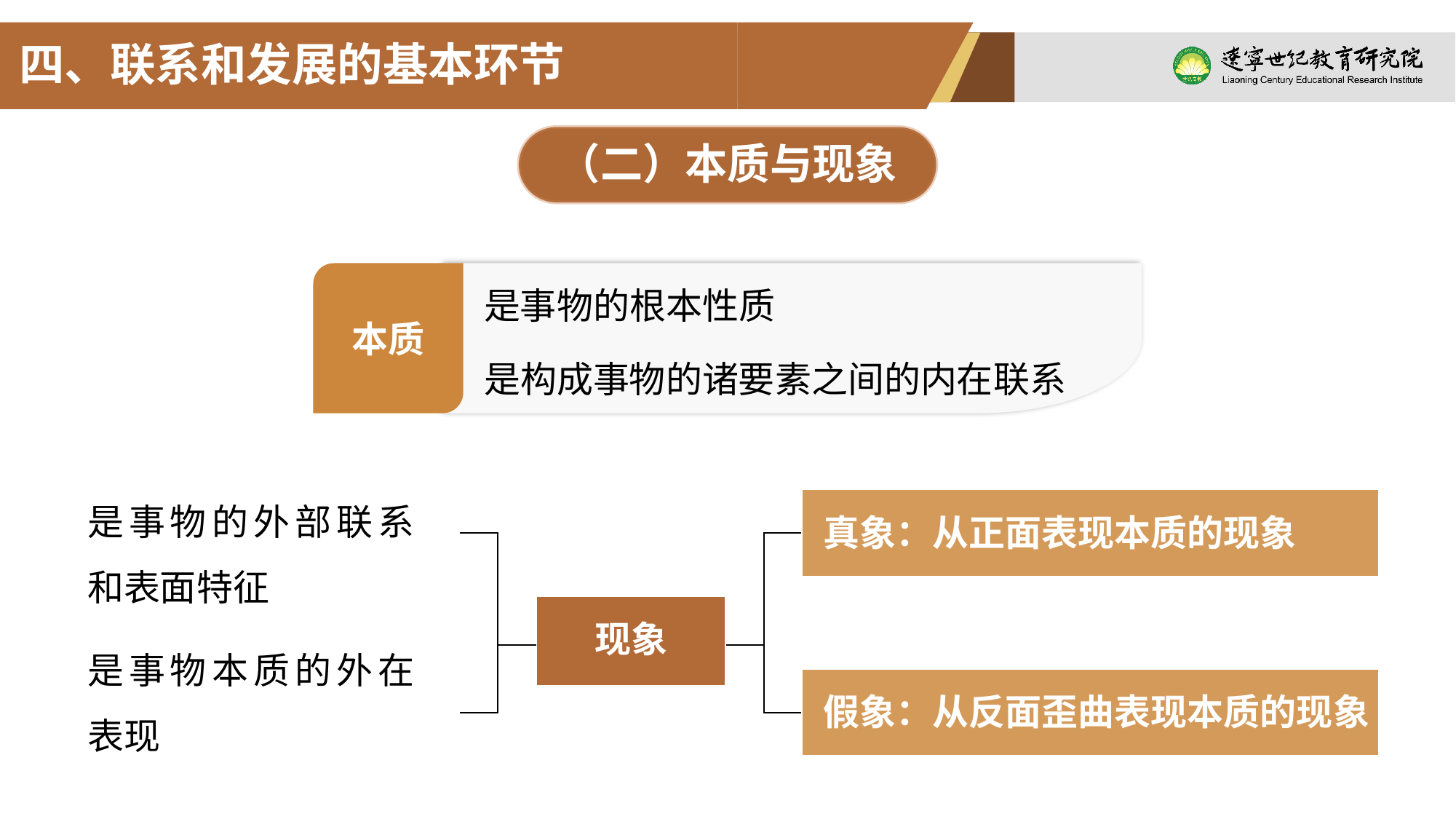

四、联系和发展的基本环节
（二）本质与现象

是事物的根本性质
是构成事物的诸要素之间的内在联系
本质
是事物的外部联系和表面特征
真象：从正面表现本质的现象

现象
是事物本质的外在表现
假象：从反面歪曲表现本质的现象